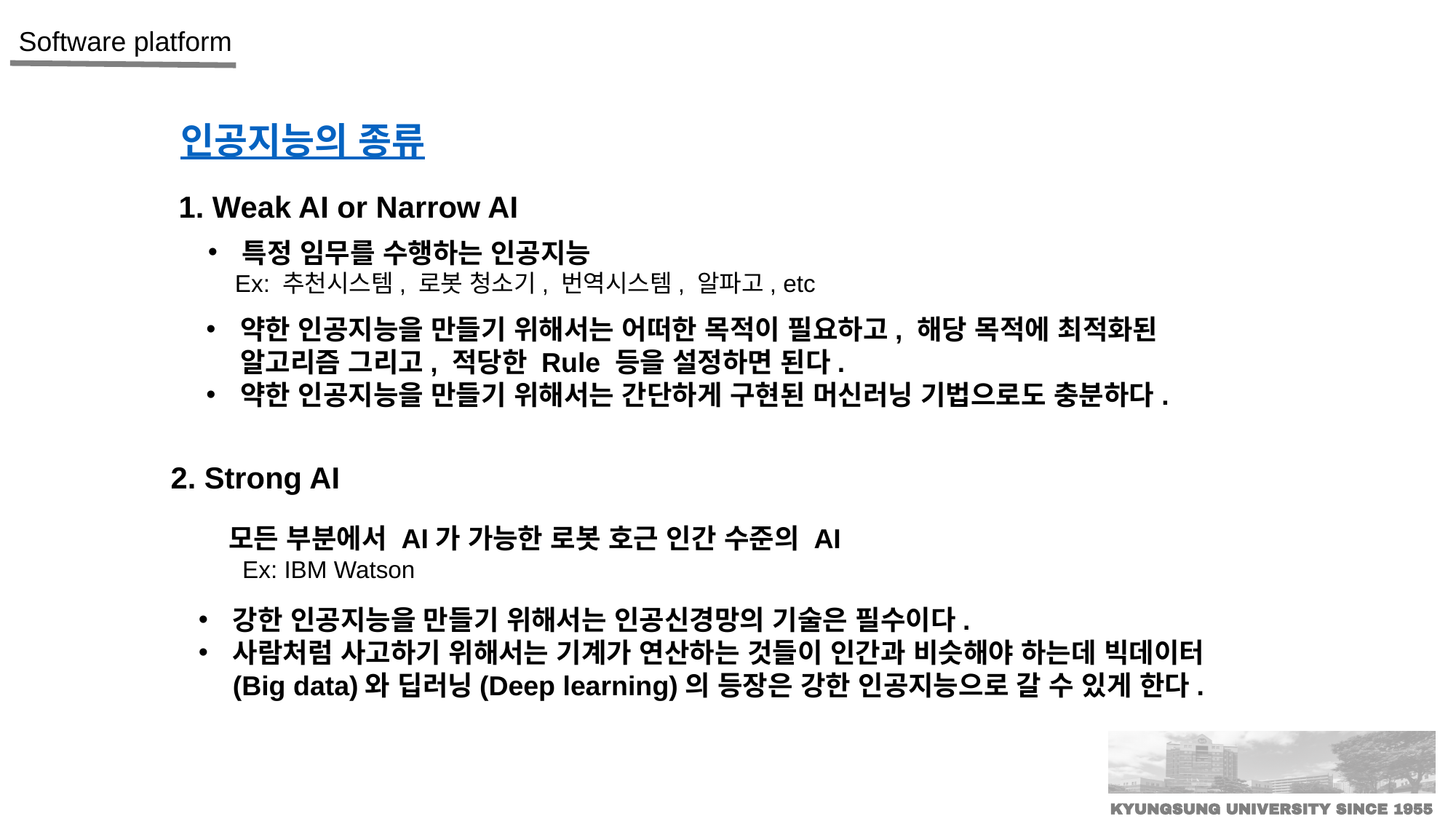

인공지능의 종류
1. Weak AI or Narrow AI
특정 임무를 수행하는 인공지능
    Ex: 추천시스템, 로봇 청소기, 번역시스템, 알파고, etc
약한 인공지능을 만들기 위해서는 어떠한 목적이 필요하고, 해당 목적에 최적화된 알고리즘 그리고, 적당한 Rule 등을 설정하면 된다.
약한 인공지능을 만들기 위해서는 간단하게 구현된 머신러닝 기법으로도 충분하다.
2. Strong AI
모든 부분에서 AI가 가능한 로봇 호근 인간 수준의 AI
  Ex: IBM Watson
강한 인공지능을 만들기 위해서는 인공신경망의 기술은 필수이다.
사람처럼 사고하기 위해서는 기계가 연산하는 것들이 인간과 비슷해야 하는데 빅데이터(Big data)와 딥러닝(Deep learning)의 등장은 강한 인공지능으로 갈 수 있게 한다.